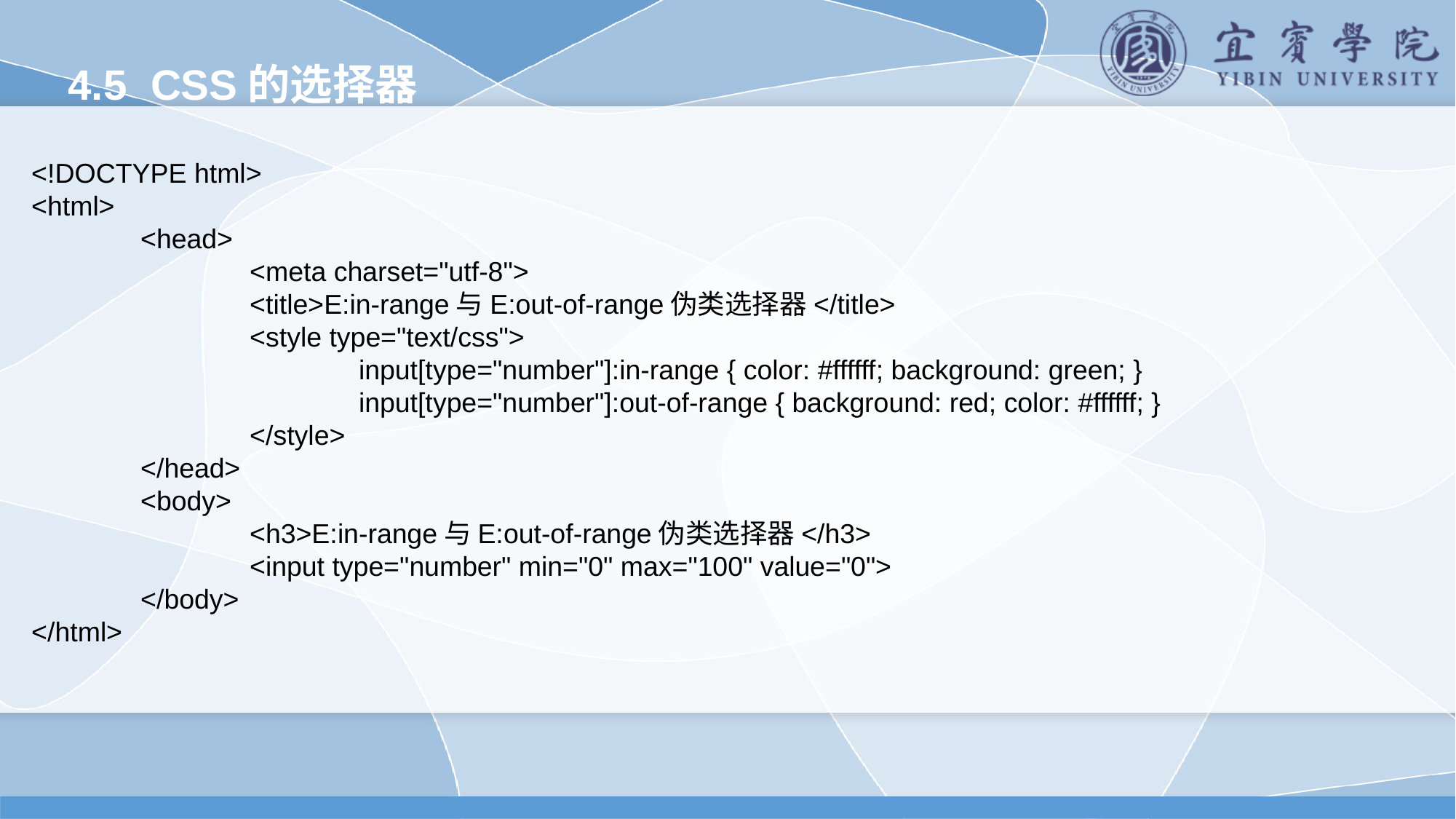

4.5  CSS的选择器
<!DOCTYPE html>
<html>
	<head>
		<meta charset="utf-8">
		<title>E:in-range与E:out-of-range伪类选择器</title>
		<style type="text/css">
			input[type="number"]:in-range { color: #ffffff; background: green; }
			input[type="number"]:out-of-range { background: red; color: #ffffff; }
		</style>
	</head>
	<body>
		<h3>E:in-range与E:out-of-range伪类选择器</h3>
		<input type="number" min="0" max="100" value="0">
	</body>
</html>